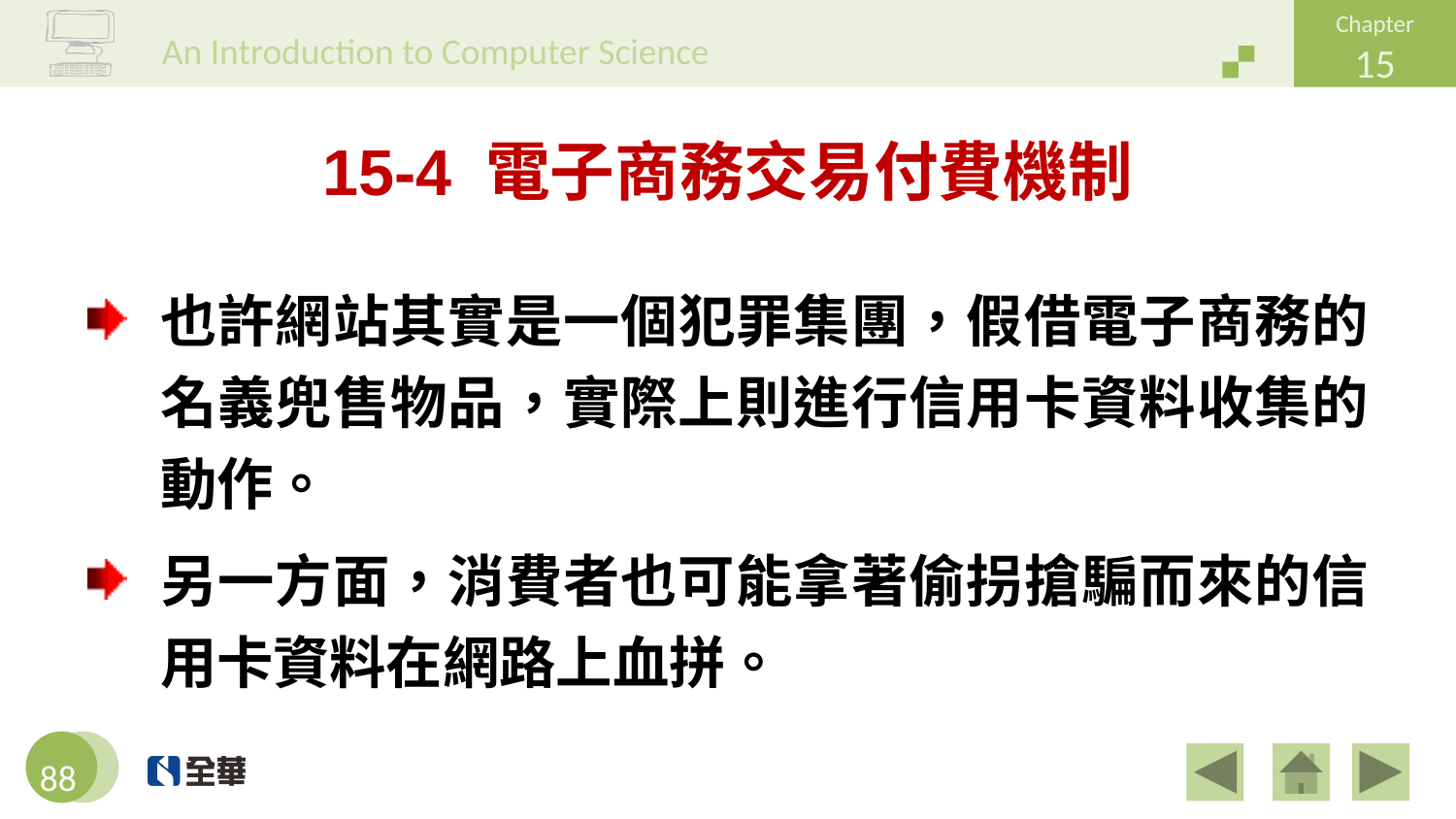

# 15-4 電子商務交易付費機制
也許網站其實是一個犯罪集團，假借電子商務的名義兜售物品，實際上則進行信用卡資料收集的動作。
另一方面，消費者也可能拿著偷拐搶騙而來的信用卡資料在網路上血拼。